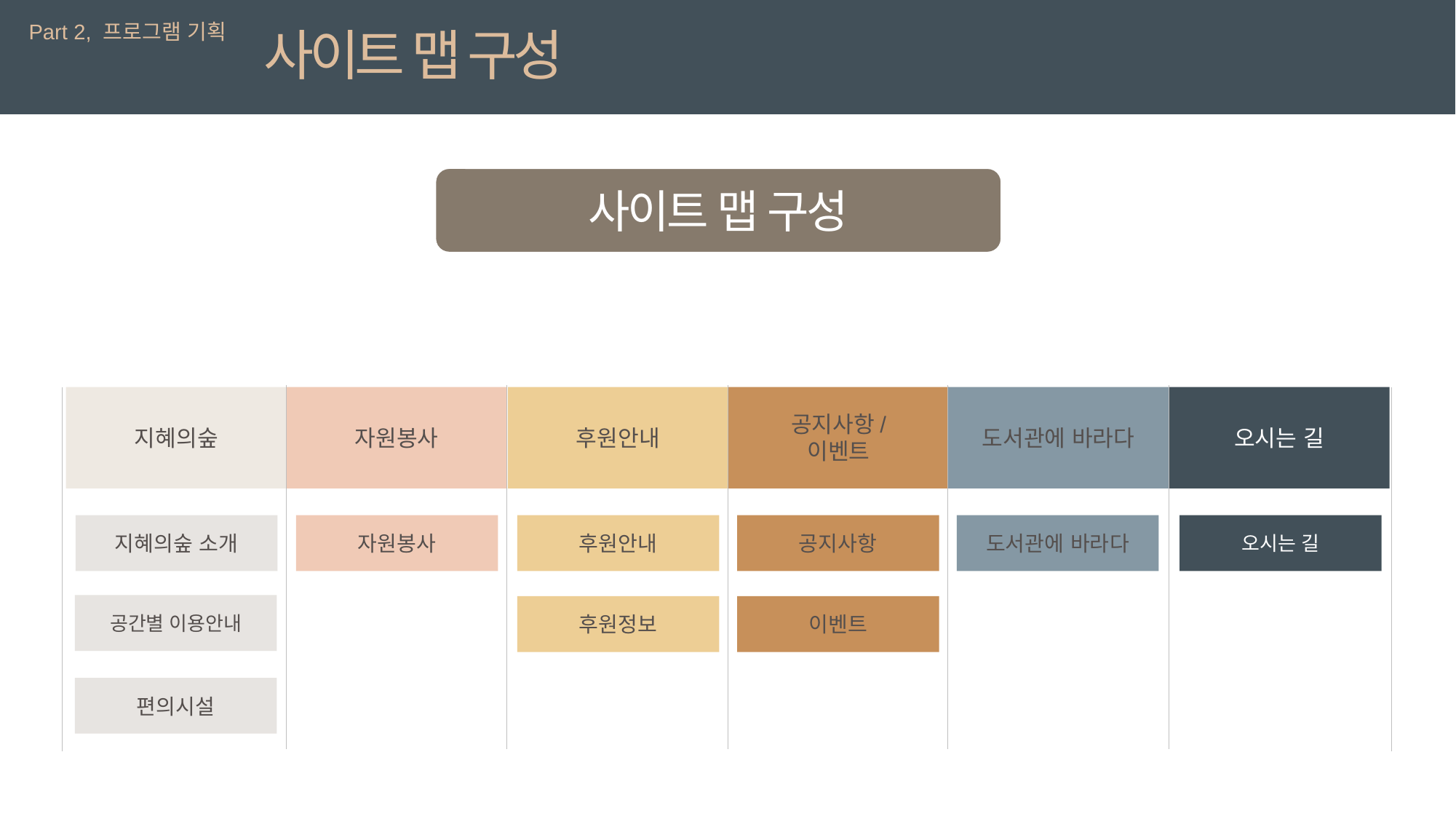

Part 2, 프로그램 기획
사이트 맵 구성

사이트 맵 구성

공지사항/
이벤트

도서관에 바라다

후원안내

지혜의숲

자원봉사

오시는 길
지혜의숲 소개
공간별 이용안내
편의시설
자원봉사
후원안내
후원정보
공지사항
이벤트
도서관에 바라다
오시는 길